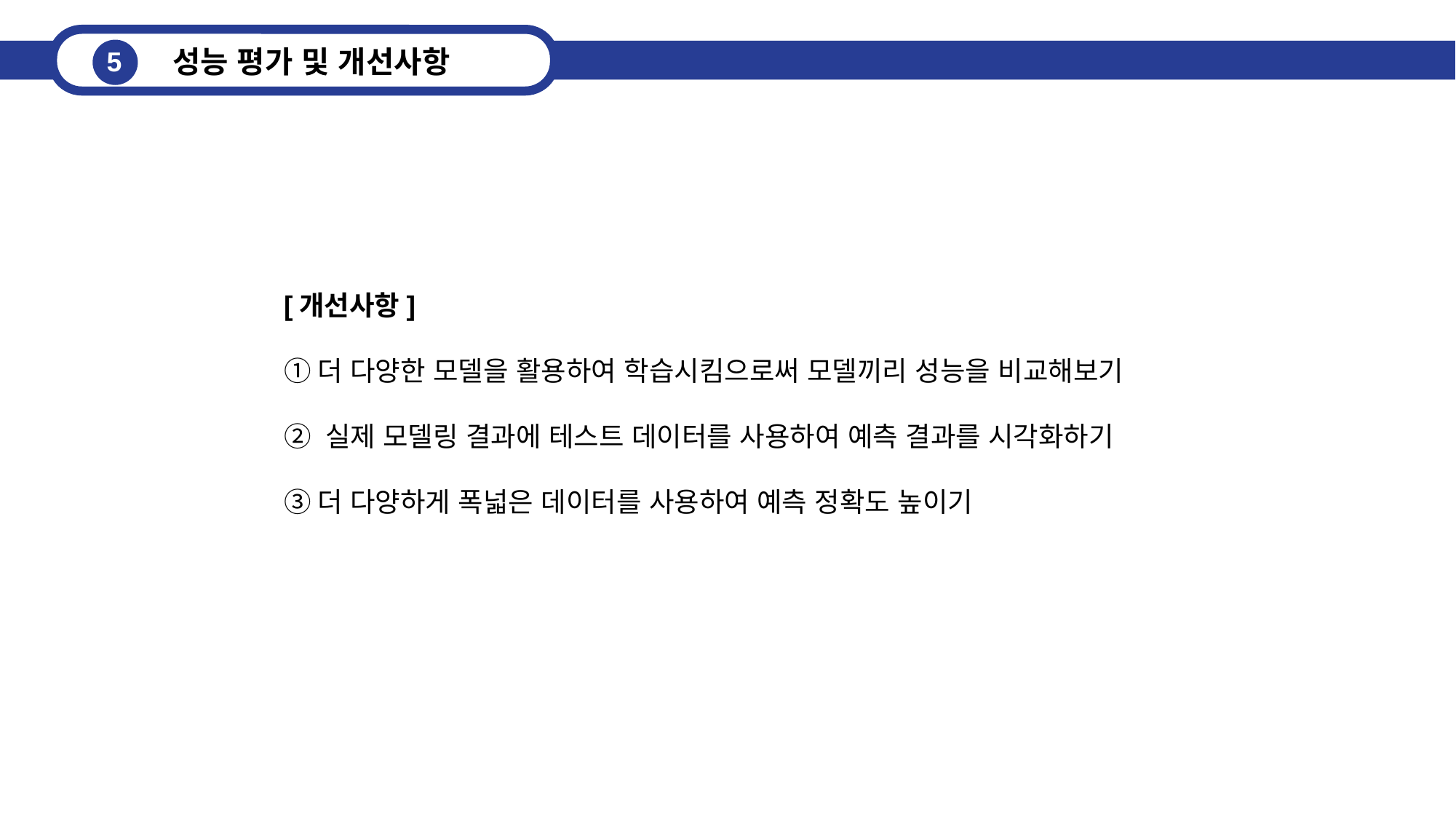

성능 평가 및 개선사항
5

[개선사항]
①더 다양한 모델을 활용하여 학습시킴으로써 모델끼리 성능을 비교해보기
② 실제 모델링 결과에 테스트 데이터를 사용하여 예측 결과를 시각화하기
③더 다양하게 폭넓은 데이터를 사용하여 예측 정확도 높이기